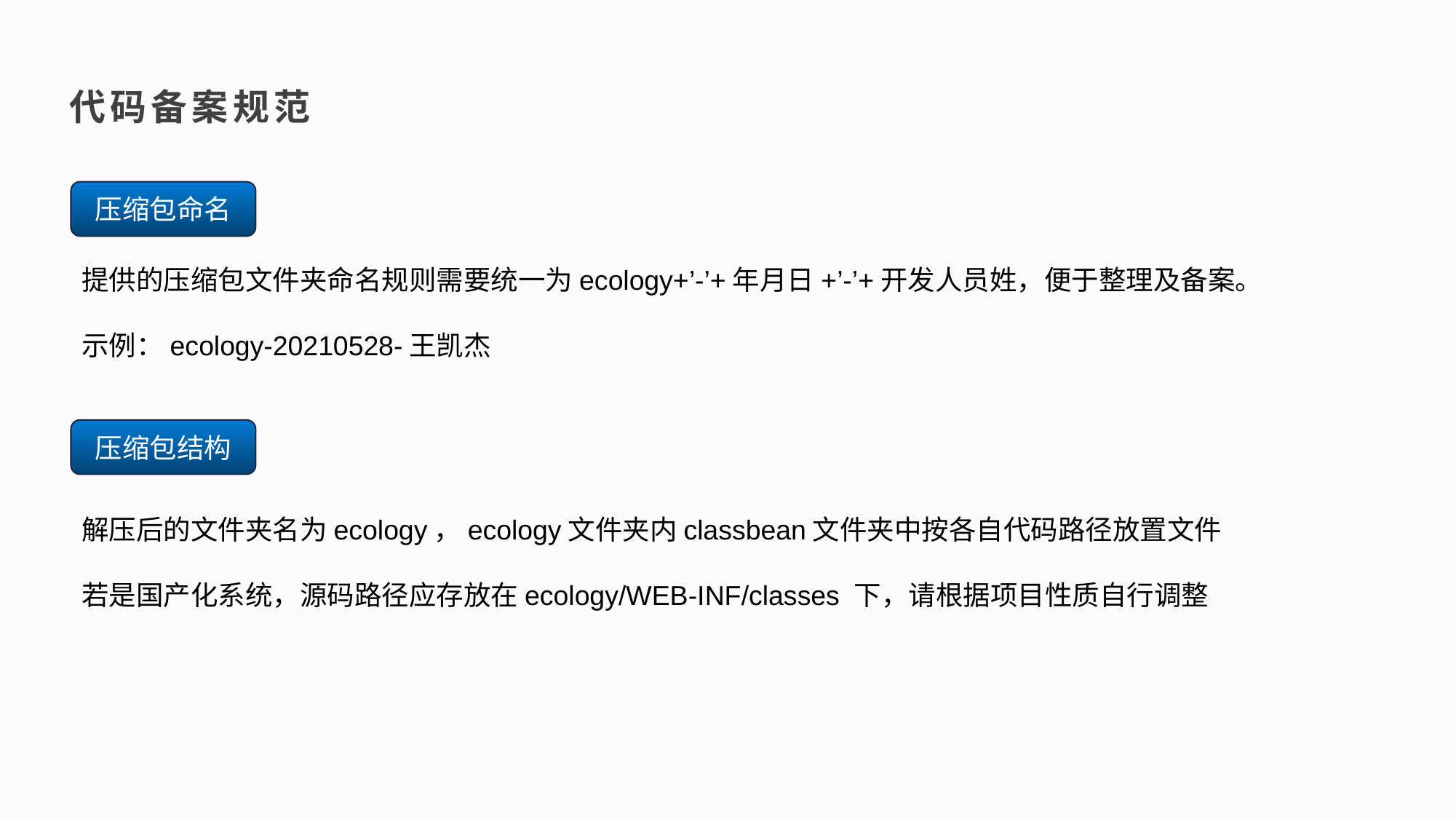

代码备案规范
压缩包命名
提供的压缩包文件夹命名规则需要统一为ecology+’-’+年月日+’-’+开发人员姓，便于整理及备案。

示例：ecology-20210528-王凯杰
压缩包结构
解压后的文件夹名为ecology，ecology文件夹内classbean文件夹中按各自代码路径放置文件

若是国产化系统，源码路径应存放在ecology/WEB-INF/classes 下，请根据项目性质自行调整